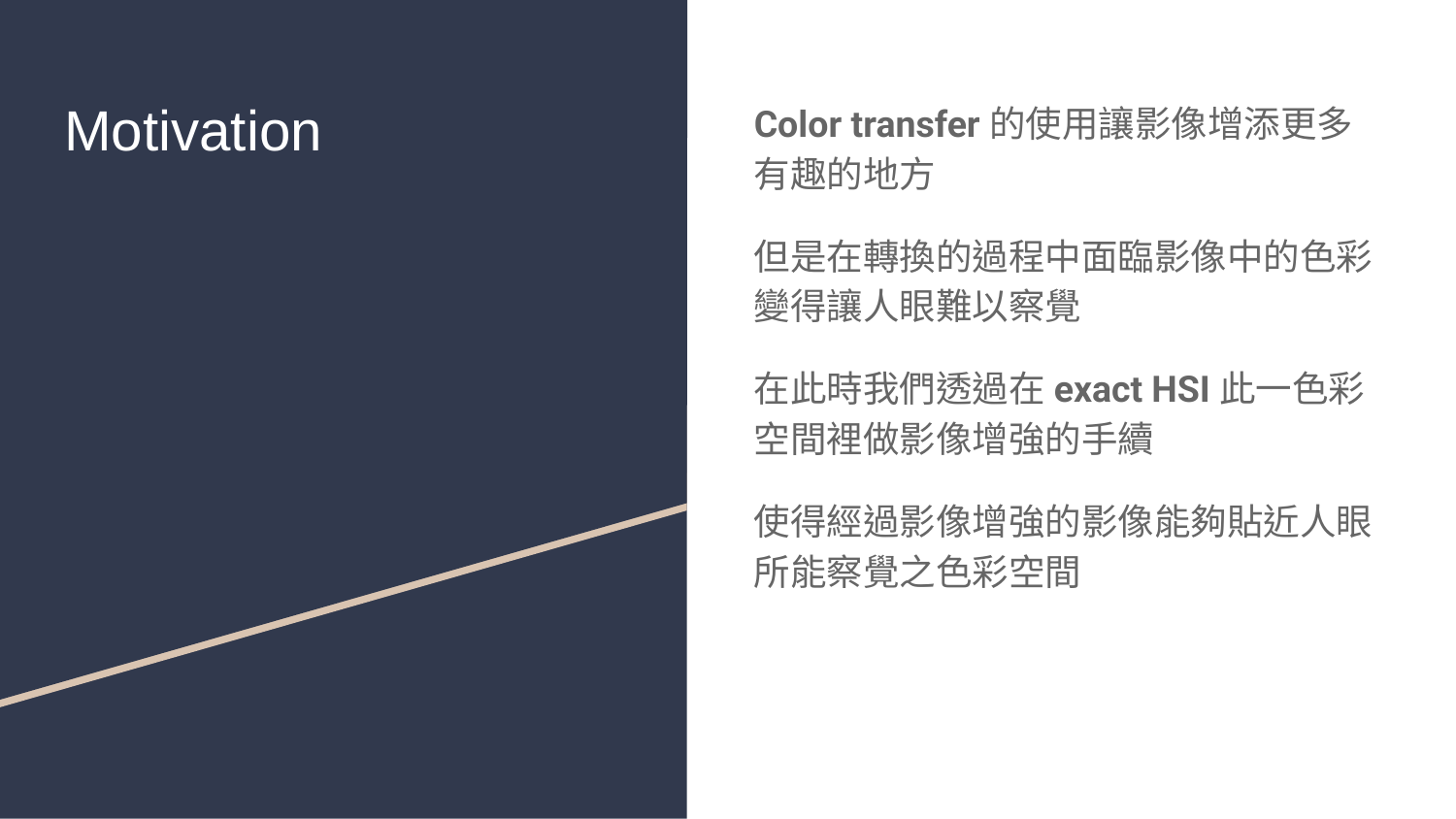

# Motivation
Color transfer的使用讓影像增添更多有趣的地方
但是在轉換的過程中面臨影像中的色彩變得讓人眼難以察覺
在此時我們透過在exact HSI此一色彩空間裡做影像增強的手續
使得經過影像增強的影像能夠貼近人眼所能察覺之色彩空間